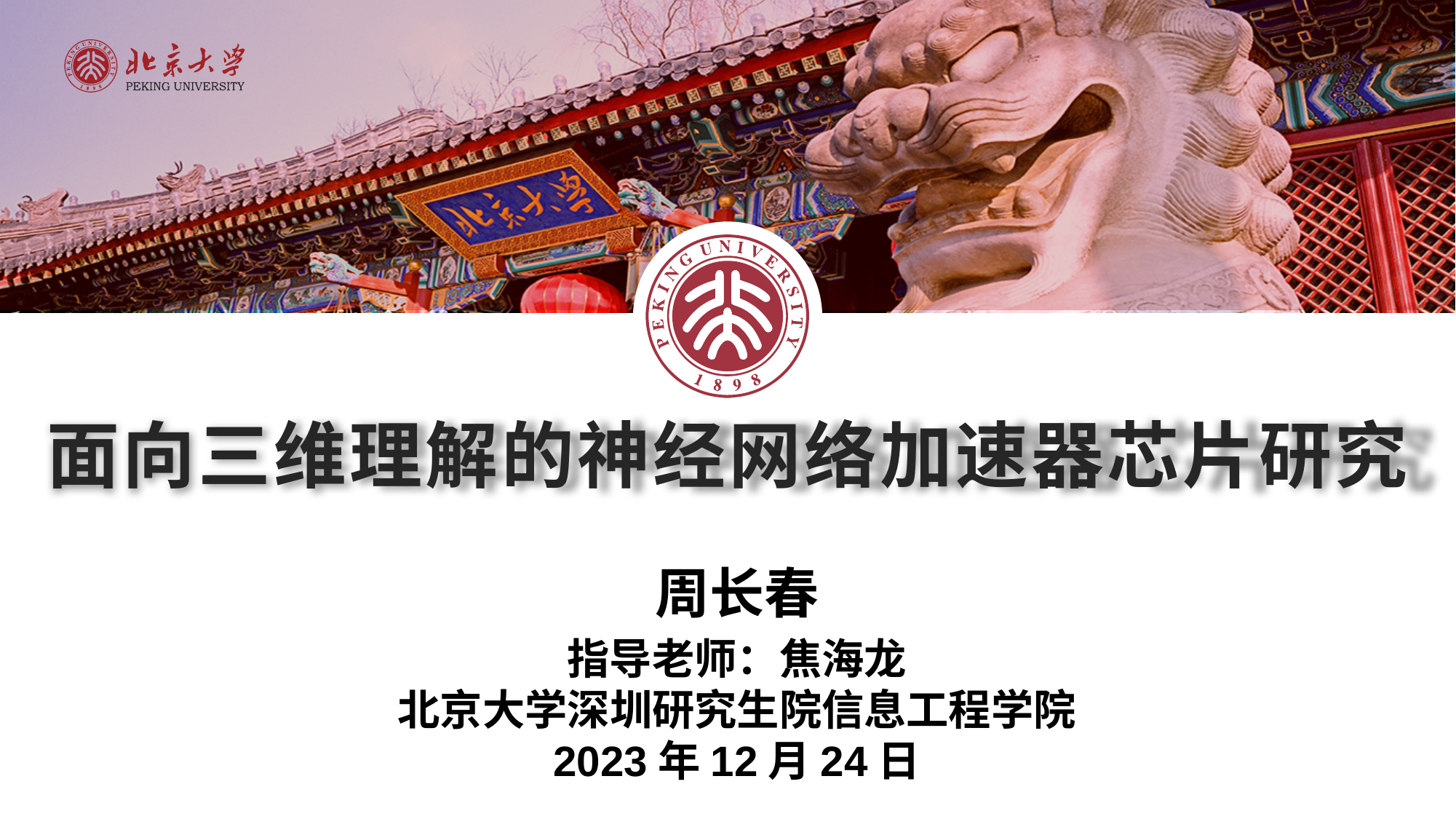

面向三维理解的神经网络加速器芯片研究
周长春
指导老师：焦海龙
北京大学深圳研究生院信息工程学院
2023年12月24日